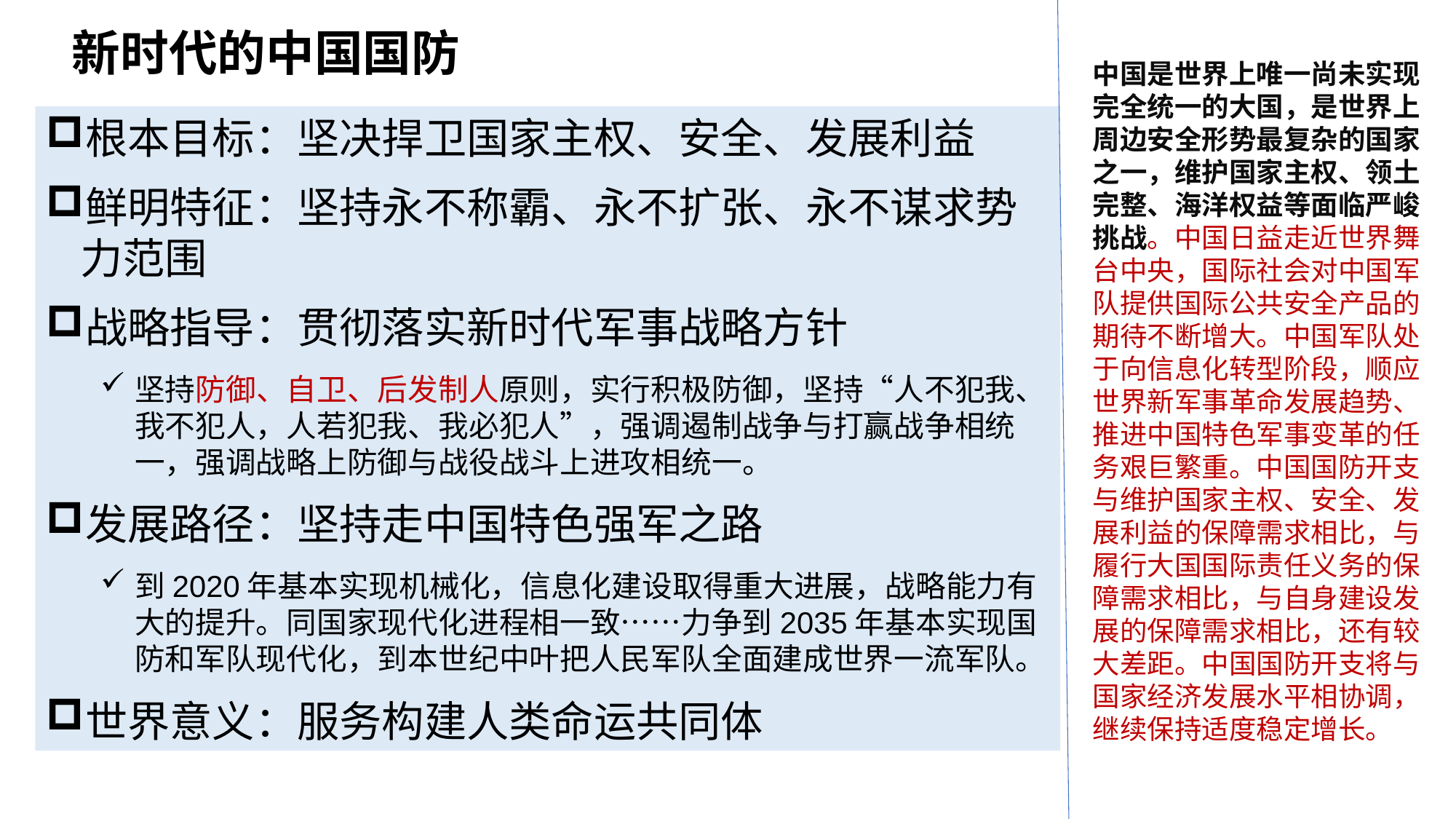

新时代的中国国防
中国是世界上唯一尚未实现完全统一的大国，是世界上周边安全形势最复杂的国家之一，维护国家主权、领土完整、海洋权益等面临严峻挑战。中国日益走近世界舞台中央，国际社会对中国军队提供国际公共安全产品的期待不断增大。中国军队处于向信息化转型阶段，顺应世界新军事革命发展趋势、推进中国特色军事变革的任务艰巨繁重。中国国防开支与维护国家主权、安全、发展利益的保障需求相比，与履行大国国际责任义务的保障需求相比，与自身建设发展的保障需求相比，还有较大差距。中国国防开支将与国家经济发展水平相协调，继续保持适度稳定增长。
根本目标：坚决捍卫国家主权、安全、发展利益
鲜明特征：坚持永不称霸、永不扩张、永不谋求势力范围
战略指导：贯彻落实新时代军事战略方针
坚持防御、自卫、后发制人原则，实行积极防御，坚持“人不犯我、我不犯人，人若犯我、我必犯人”，强调遏制战争与打赢战争相统一，强调战略上防御与战役战斗上进攻相统一。
发展路径：坚持走中国特色强军之路
到2020年基本实现机械化，信息化建设取得重大进展，战略能力有大的提升。同国家现代化进程相一致……力争到2035年基本实现国防和军队现代化，到本世纪中叶把人民军队全面建成世界一流军队。
世界意义：服务构建人类命运共同体